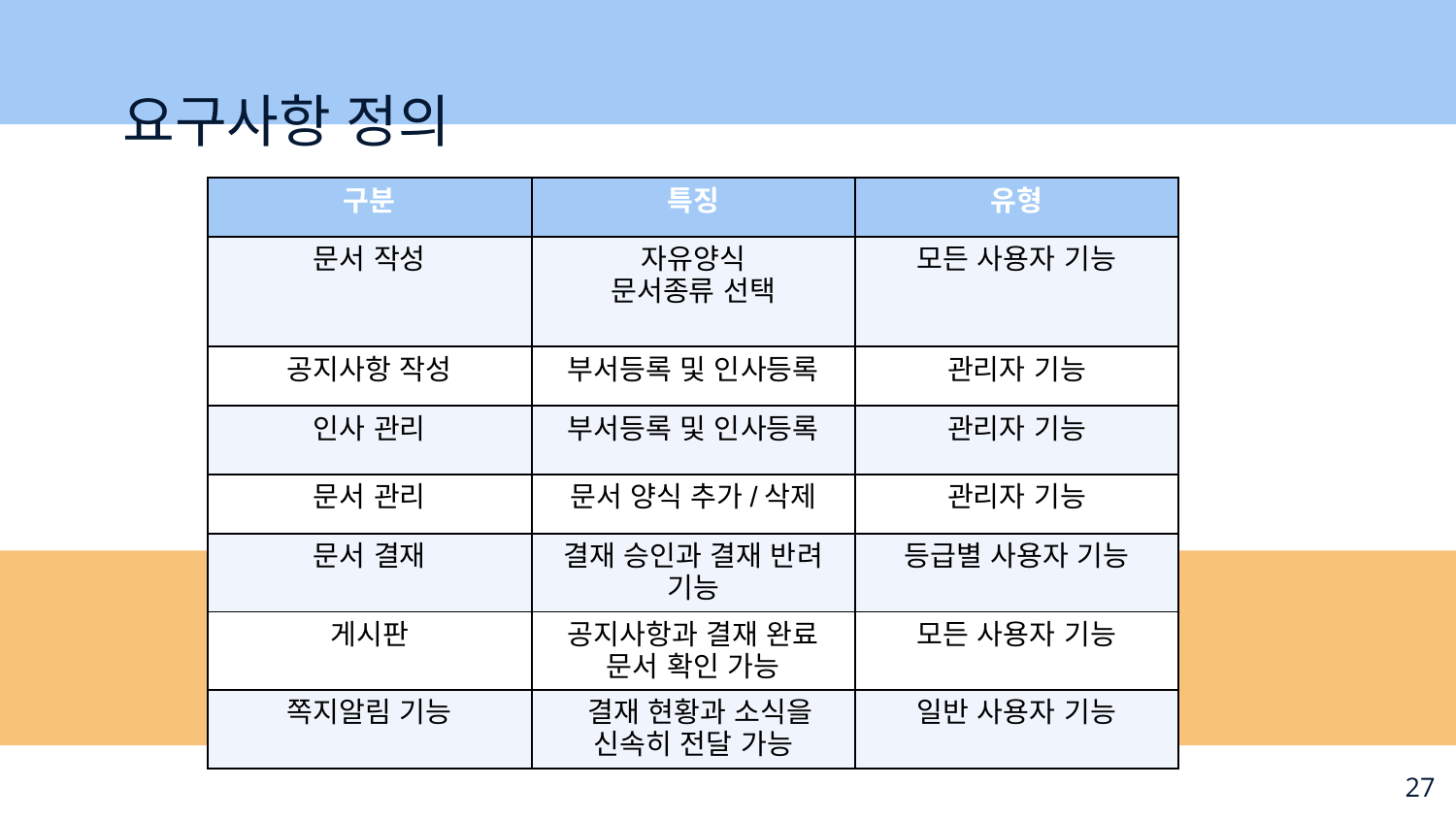

# 요구사항 정의
| 구분 | 특징 | 유형 |
| --- | --- | --- |
| 문서 작성 | 자유양식 문서종류 선택 | 모든 사용자 기능 |
| 공지사항 작성 | 부서등록 및 인사등록 | 관리자 기능 |
| 인사 관리 | 부서등록 및 인사등록 | 관리자 기능 |
| 문서 관리 | 문서 양식 추가/삭제 | 관리자 기능 |
| 문서 결재 | 결재 승인과 결재 반려 기능 | 등급별 사용자 기능 |
| 게시판 | 공지사항과 결재 완료 문서 확인 가능 | 모든 사용자 기능 |
| 쪽지알림 기능 | 결재 현황과 소식을 신속히 전달 가능 | 일반 사용자 기능 |
27